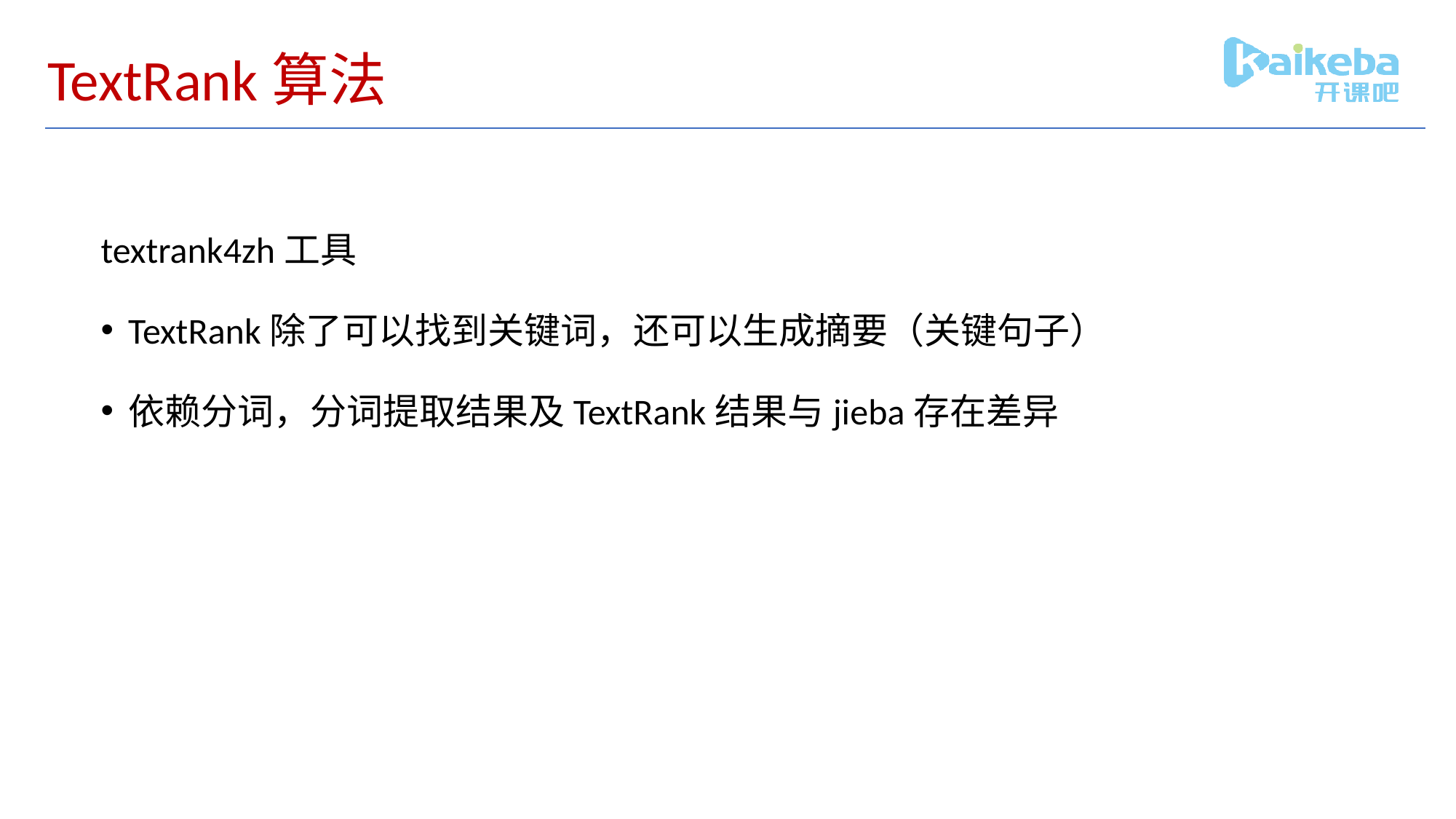

# TextRank算法
textrank4zh工具
TextRank除了可以找到关键词，还可以生成摘要（关键句子）
依赖分词，分词提取结果及TextRank结果与jieba存在差异